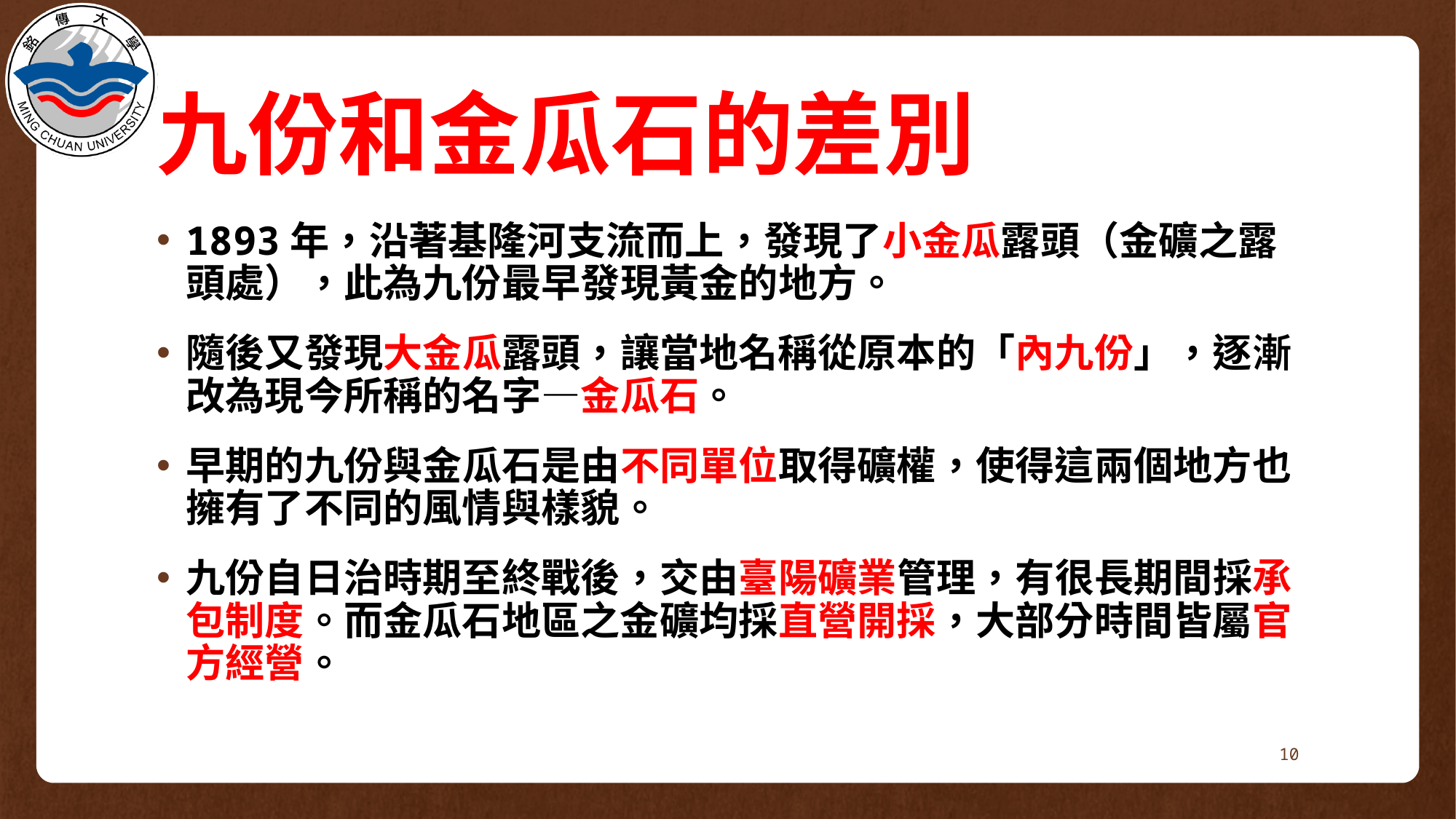

# 九份和金瓜石的差別
1893年，沿著基隆河支流而上，發現了小金瓜露頭（金礦之露頭處），此為九份最早發現黃金的地方。
隨後又發現大金瓜露頭，讓當地名稱從原本的「內九份」，逐漸改為現今所稱的名字—金瓜石。
早期的九份與金瓜石是由不同單位取得礦權，使得這兩個地方也擁有了不同的風情與樣貌。
九份自日治時期至終戰後，交由臺陽礦業管理，有很長期間採承包制度。而金瓜石地區之金礦均採直營開採，大部分時間皆屬官方經營。
10